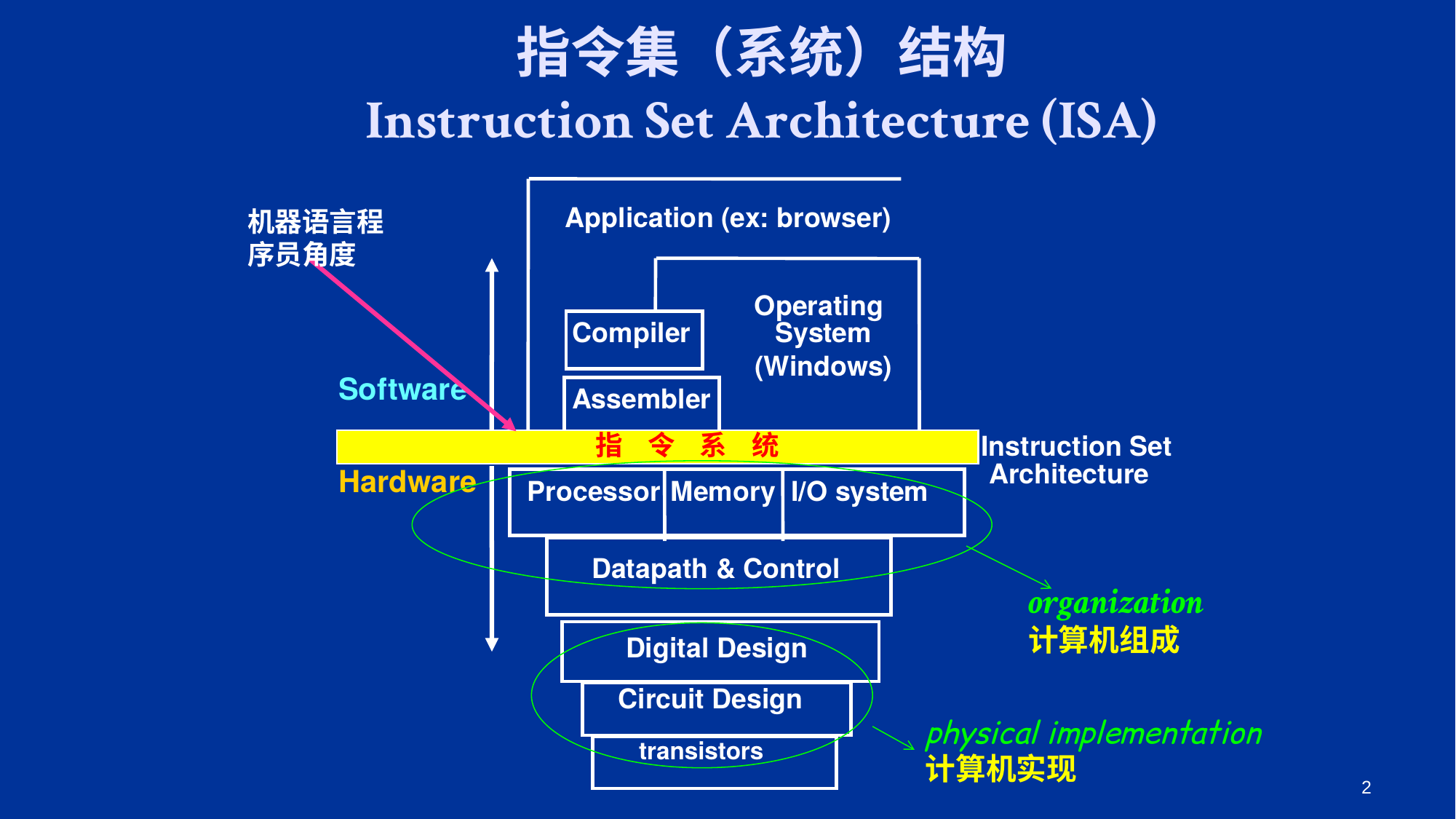

# 指令集（系统）结构 Instruction Set Architecture (ISA)

Application (ex: browser)
机器语言程序员角度

Operating
Compiler
System
(Windows)

Software
Assembler

指    令    系    统
Instruction Set
 Architecture

Hardware

Processor
Memory
I/O system

Datapath & Control
organization
计算机组成

Digital Design
Circuit Design

physical implementation
计算机实现

transistors

2